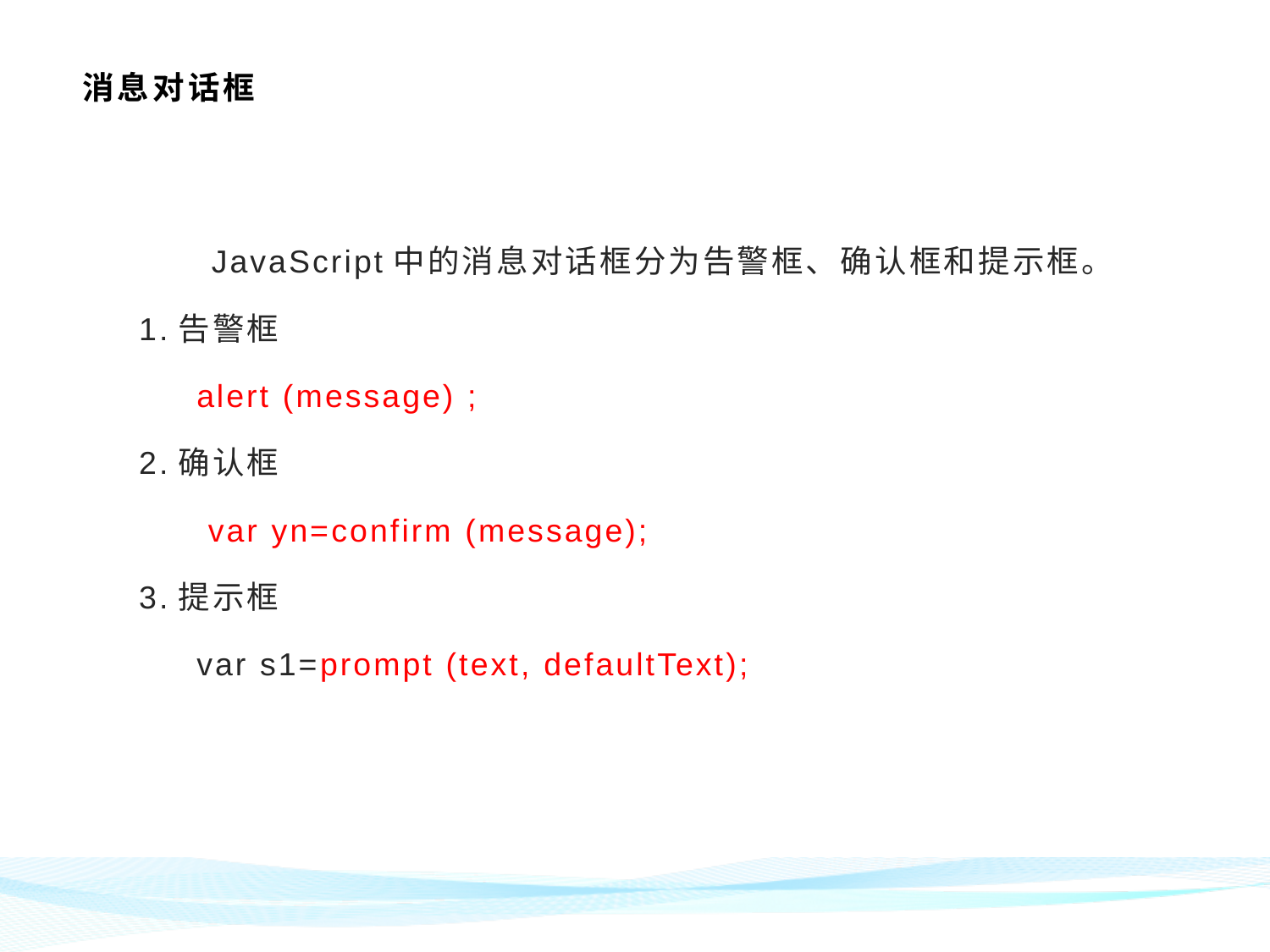

# 消息对话框
JavaScript中的消息对话框分为告警框、确认框和提示框。
1.告警框
     alert (message) ;
2.确认框
      var yn=confirm (message);
3.提示框
     var s1=prompt (text, defaultText);